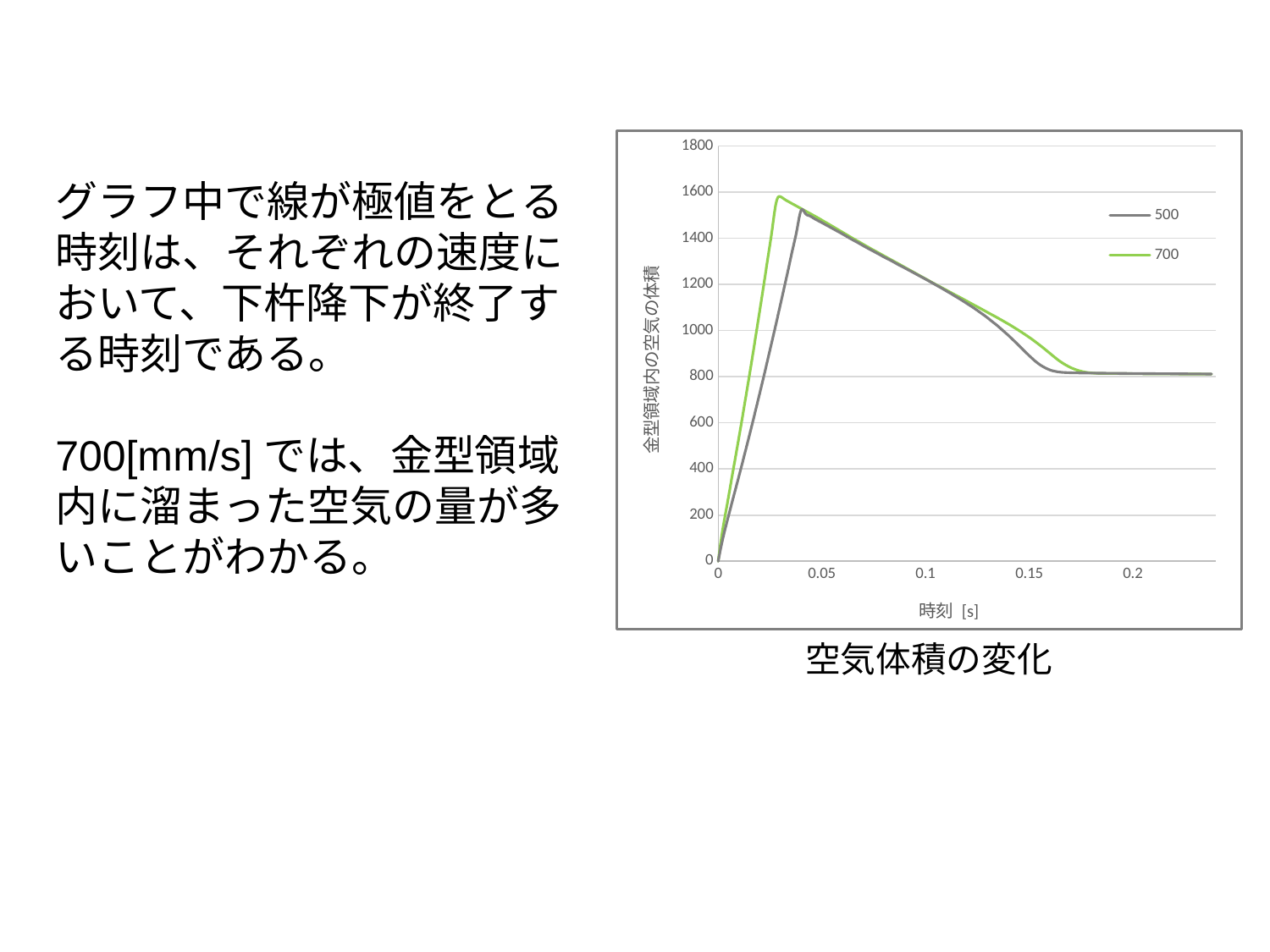

### Chart

| Category | 500 | 700 |
|---|---|---|
グラフ中で線が極値をとる時刻は、それぞれの速度において、下杵降下が終了する時刻である。

700[mm/s]では、金型領域内に溜まった空気の量が多いことがわかる。
空気体積の変化